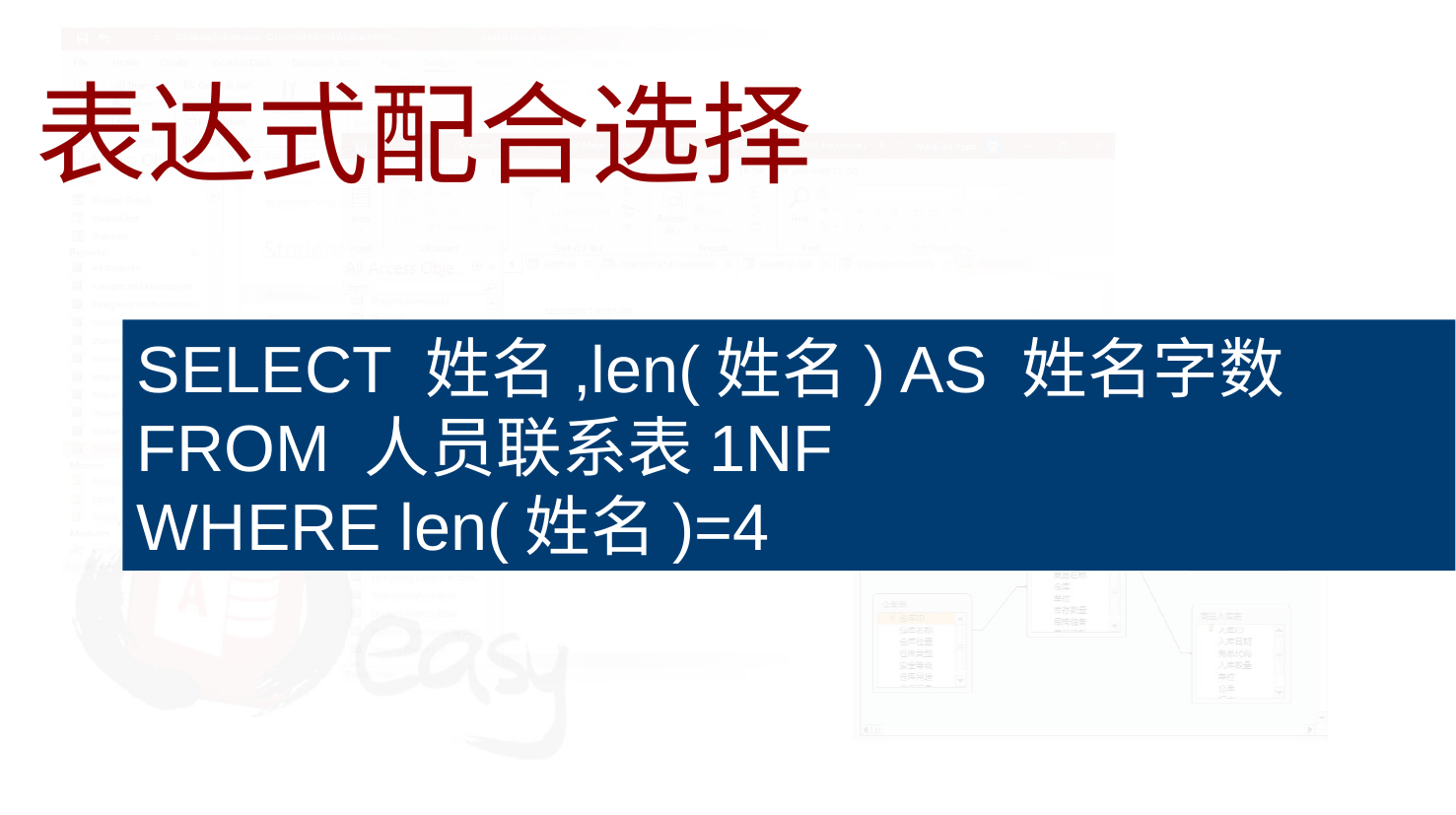

表达式配合选择
SELECT 姓名,len(姓名) AS 姓名字数
FROM 人员联系表1NF
WHERE len(姓名)=4
#